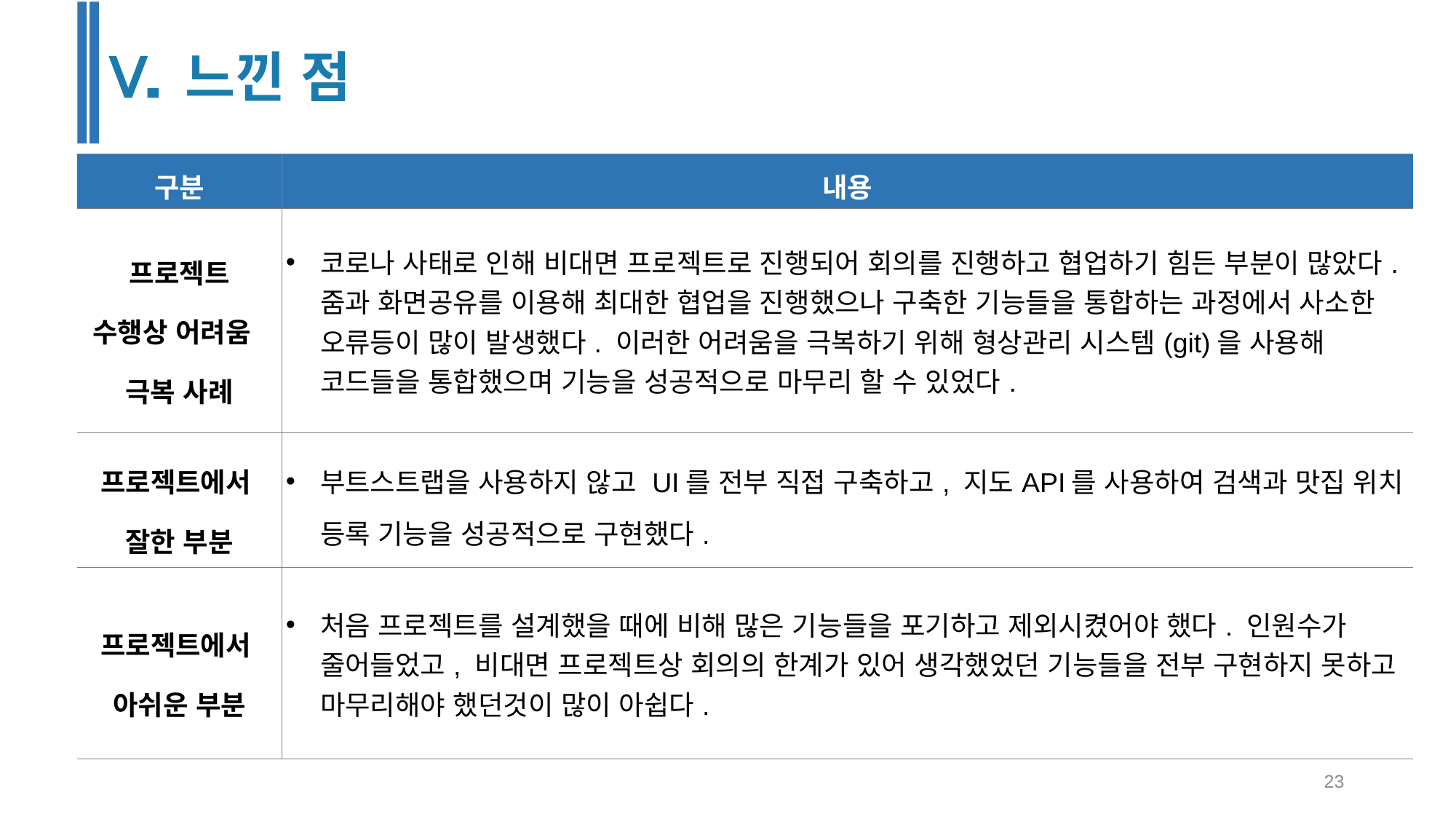

Ⅴ. 느낀 점
| 구분 | 내용 |
| --- | --- |
| 프로젝트 수행상 어려움 극복 사례 | 코로나 사태로 인해 비대면 프로젝트로 진행되어 회의를 진행하고 협업하기 힘든 부분이 많았다. 줌과 화면공유를 이용해 최대한 협업을 진행했으나 구축한 기능들을 통합하는 과정에서 사소한 오류등이 많이 발생했다. 이러한 어려움을 극복하기 위해 형상관리 시스템(git)을 사용해 코드들을 통합했으며 기능을 성공적으로 마무리 할 수 있었다. |
| 프로젝트에서 잘한 부분 | 부트스트랩을 사용하지 않고 UI를 전부 직접 구축하고, 지도API를 사용하여 검색과 맛집 위치 등록 기능을 성공적으로 구현했다. |
| 프로젝트에서 아쉬운 부분 | 처음 프로젝트를 설계했을 때에 비해 많은 기능들을 포기하고 제외시켰어야 했다. 인원수가 줄어들었고, 비대면 프로젝트상 회의의 한계가 있어 생각했었던 기능들을 전부 구현하지 못하고 마무리해야 했던것이 많이 아쉽다. |
23